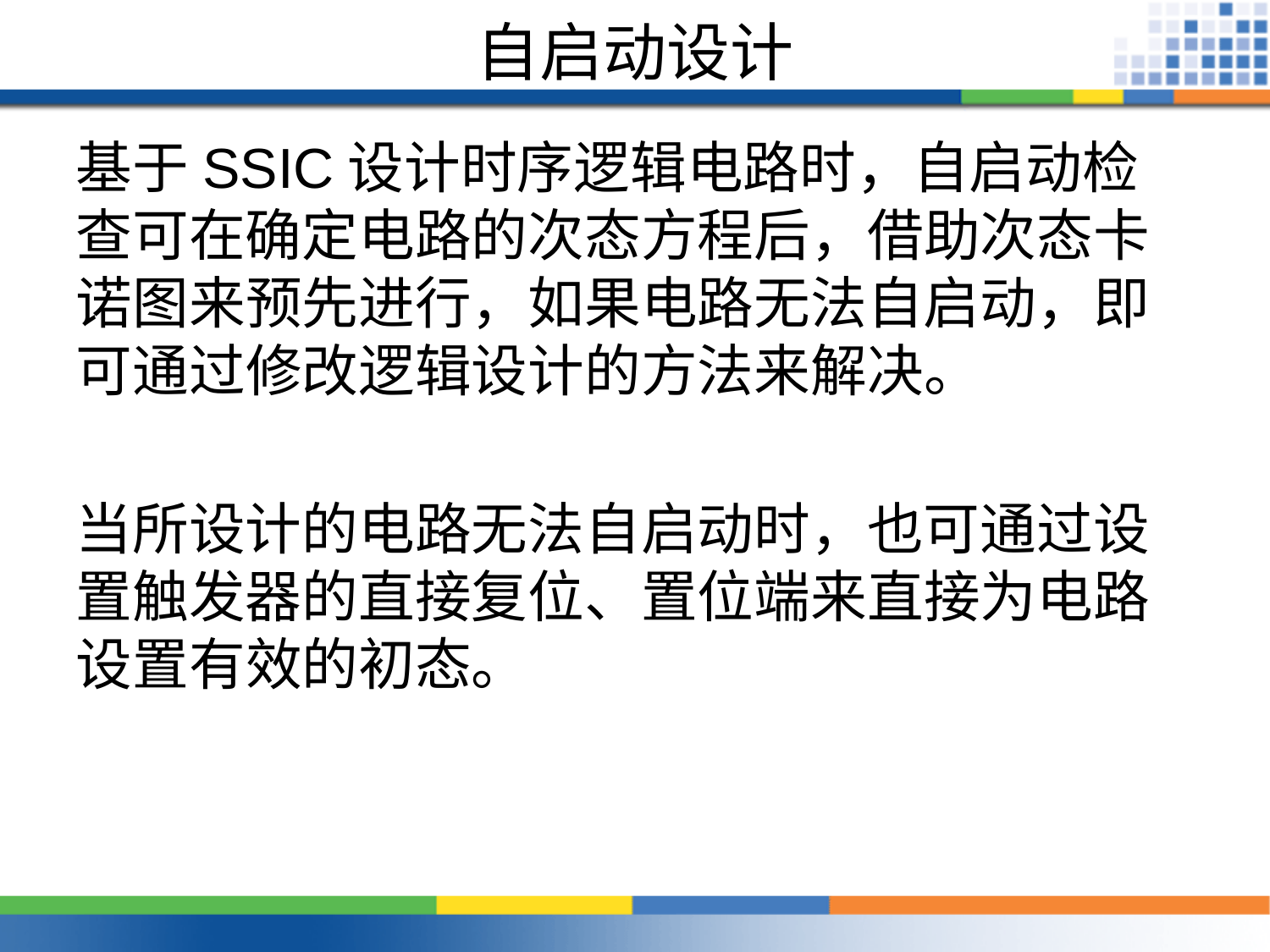

# 自启动设计
基于SSIC设计时序逻辑电路时，自启动检查可在确定电路的次态方程后，借助次态卡诺图来预先进行，如果电路无法自启动，即可通过修改逻辑设计的方法来解决。

当所设计的电路无法自启动时，也可通过设置触发器的直接复位、置位端来直接为电路设置有效的初态。